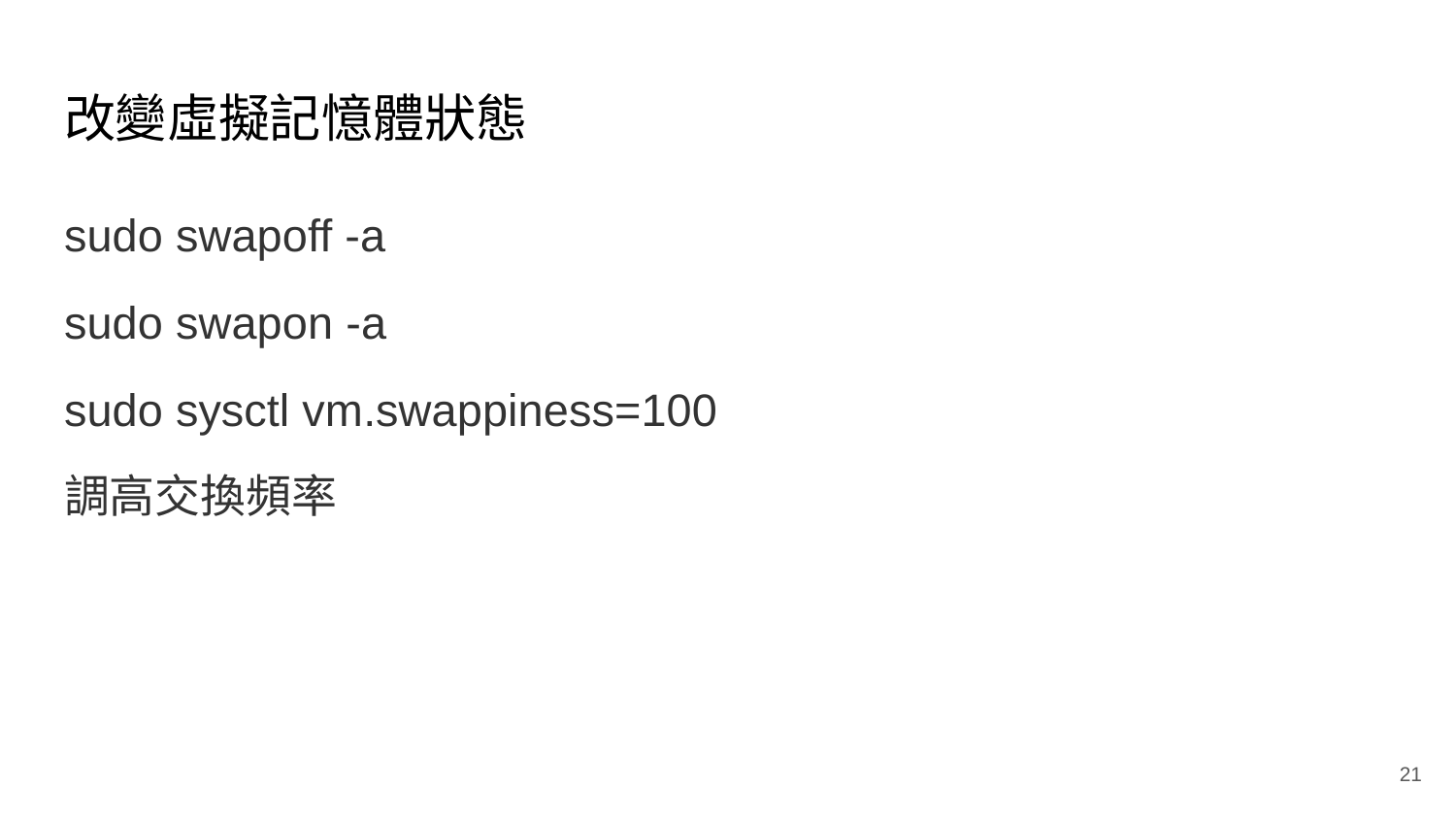

# 改變虛擬記憶體狀態
sudo swapoff -a
sudo swapon -a
sudo sysctl vm.swappiness=100
調高交換頻率
21